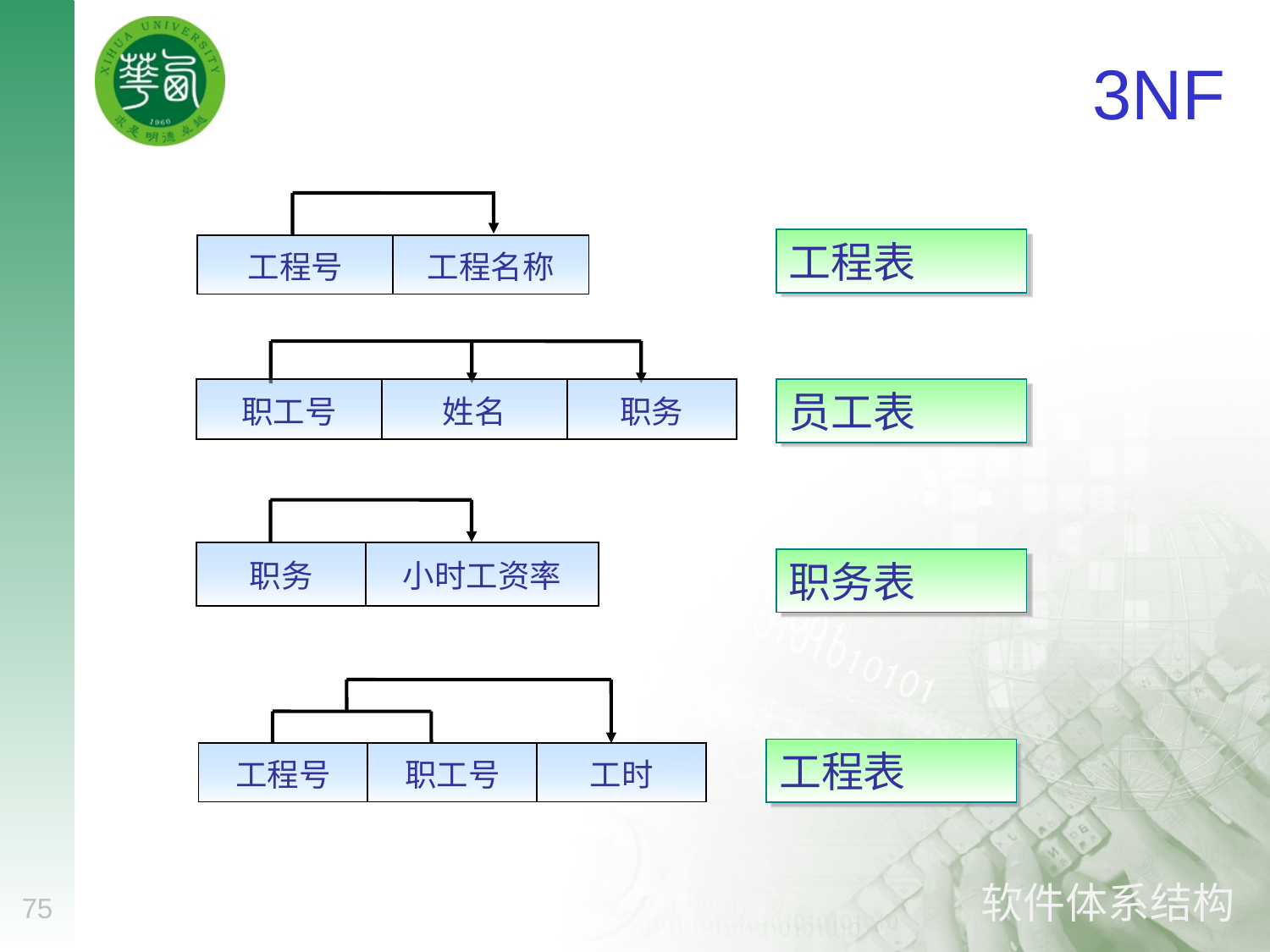

# 3NF

工程表
| 工程号 | 工程名称 |
| --- | --- |

| 职工号 | 姓名 | 职务 |
| --- | --- | --- |
员工表

| 职务 | 小时工资率 |
| --- | --- |
职务表

工程表
| 工程号 | 职工号 | 工时 |
| --- | --- | --- |
75